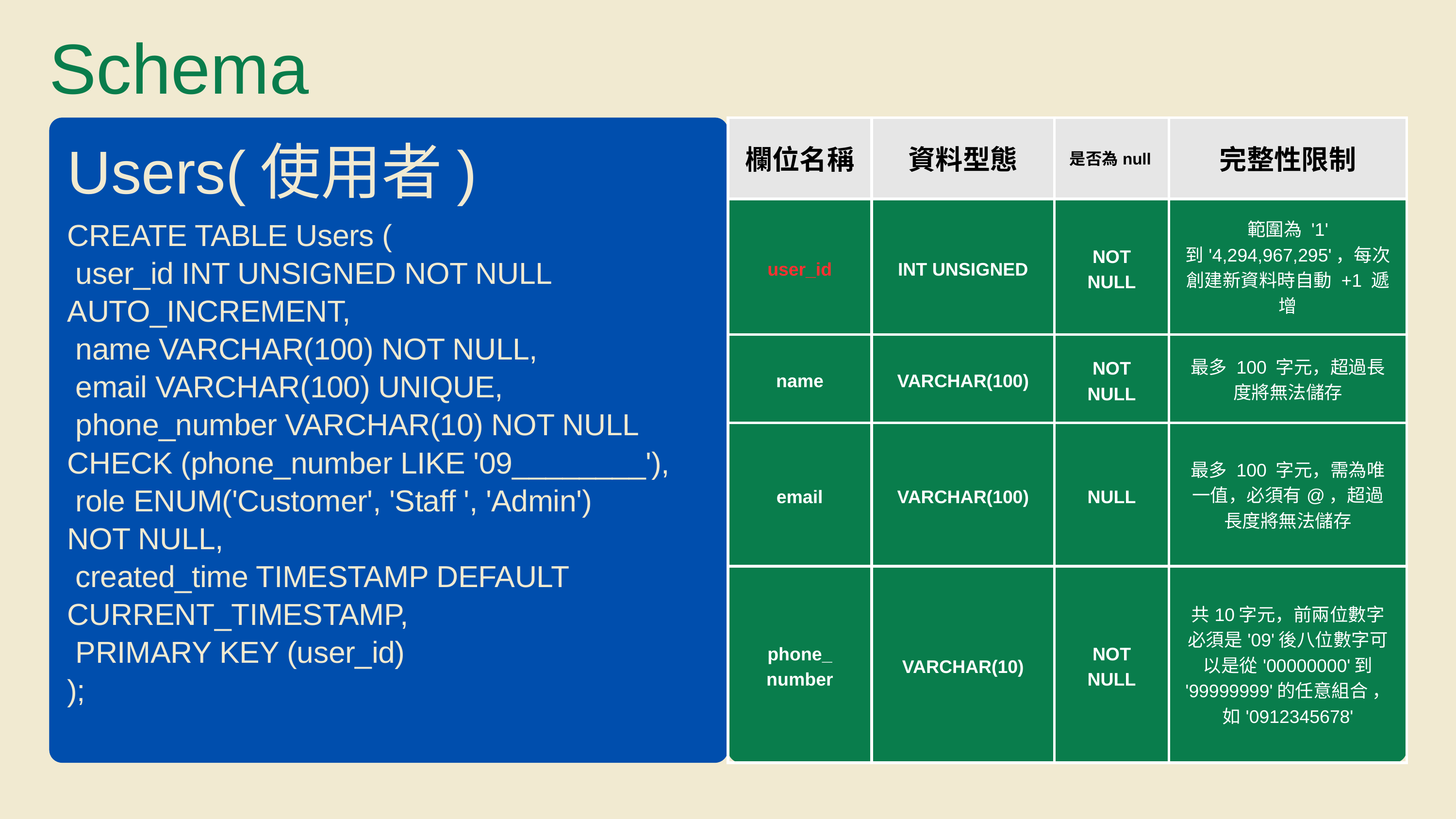

Schema

| 欄位名稱 | 資料型態 | 是否為null | 完整性限制 |
| --- | --- | --- | --- |
| user\_id | INT UNSIGNED | NOT NULL | 範圍為 '1' 到'4,294,967,295'，每次創建新資料時自動 +1 遞增 |
| name | VARCHAR(100) | NOT NULL | 最多 100 字元，超過長度將無法儲存 |
| email | VARCHAR(100) | NULL | 最多 100 字元，需為唯一值，必須有@，超過長度將無法儲存 |
| phone\_ number | VARCHAR(10) | NOT NULL | 共10字元，前兩位數字 必須是'09'後八位數字可 以是從'00000000'到 '99999999'的任意組合 ，如'0912345678' |
Users(使用者)
CREATE TABLE Users (
 user_id INT UNSIGNED NOT NULL AUTO_INCREMENT,
 name VARCHAR(100) NOT NULL,
 email VARCHAR(100) UNIQUE,
 phone_number VARCHAR(10) NOT NULL
CHECK (phone_number LIKE '09________'),
 role ENUM('Customer', 'Staff ', 'Admin')
NOT NULL,
 created_time TIMESTAMP DEFAULT CURRENT_TIMESTAMP,
 PRIMARY KEY (user_id)
);